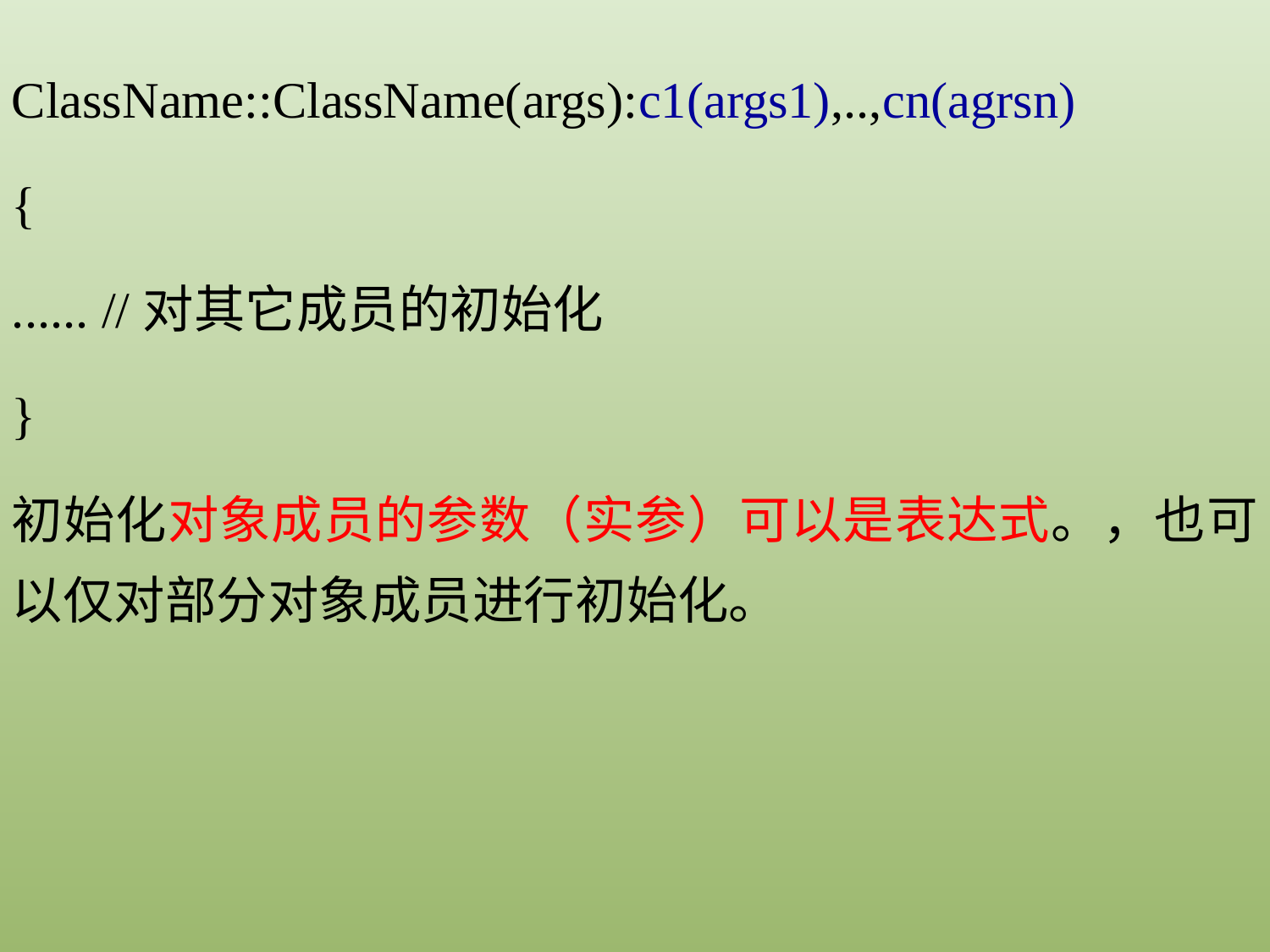

ClassName::ClassName(args):c1(args1),..,cn(agrsn)
{
...... //对其它成员的初始化
}
初始化对象成员的参数（实参）可以是表达式。，也可以仅对部分对象成员进行初始化。
702